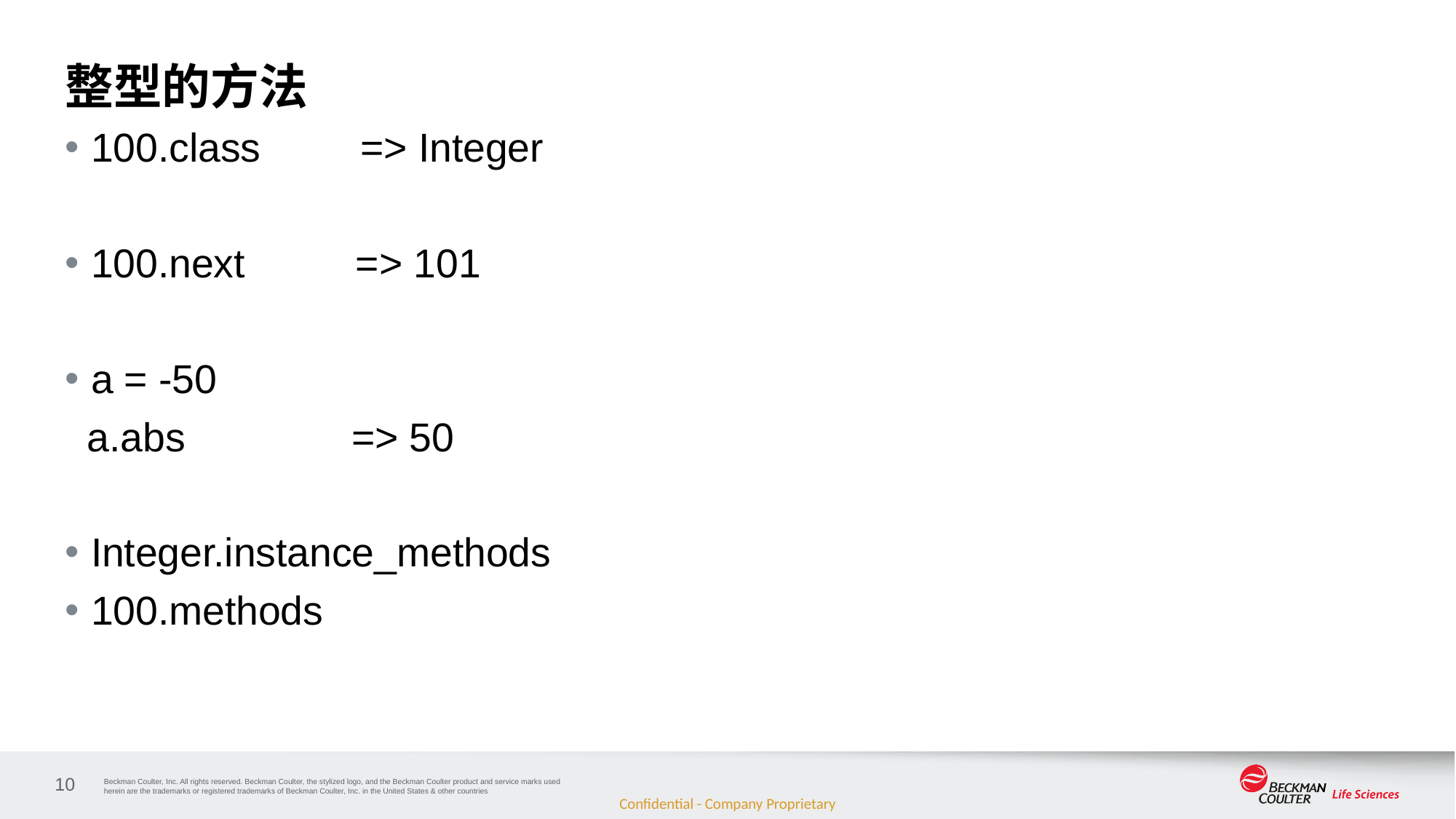

# 整型的方法
100.class         => Integer

100.next          => 101

a = -50
  a.abs               => 50

Integer.instance_methods
100.methods